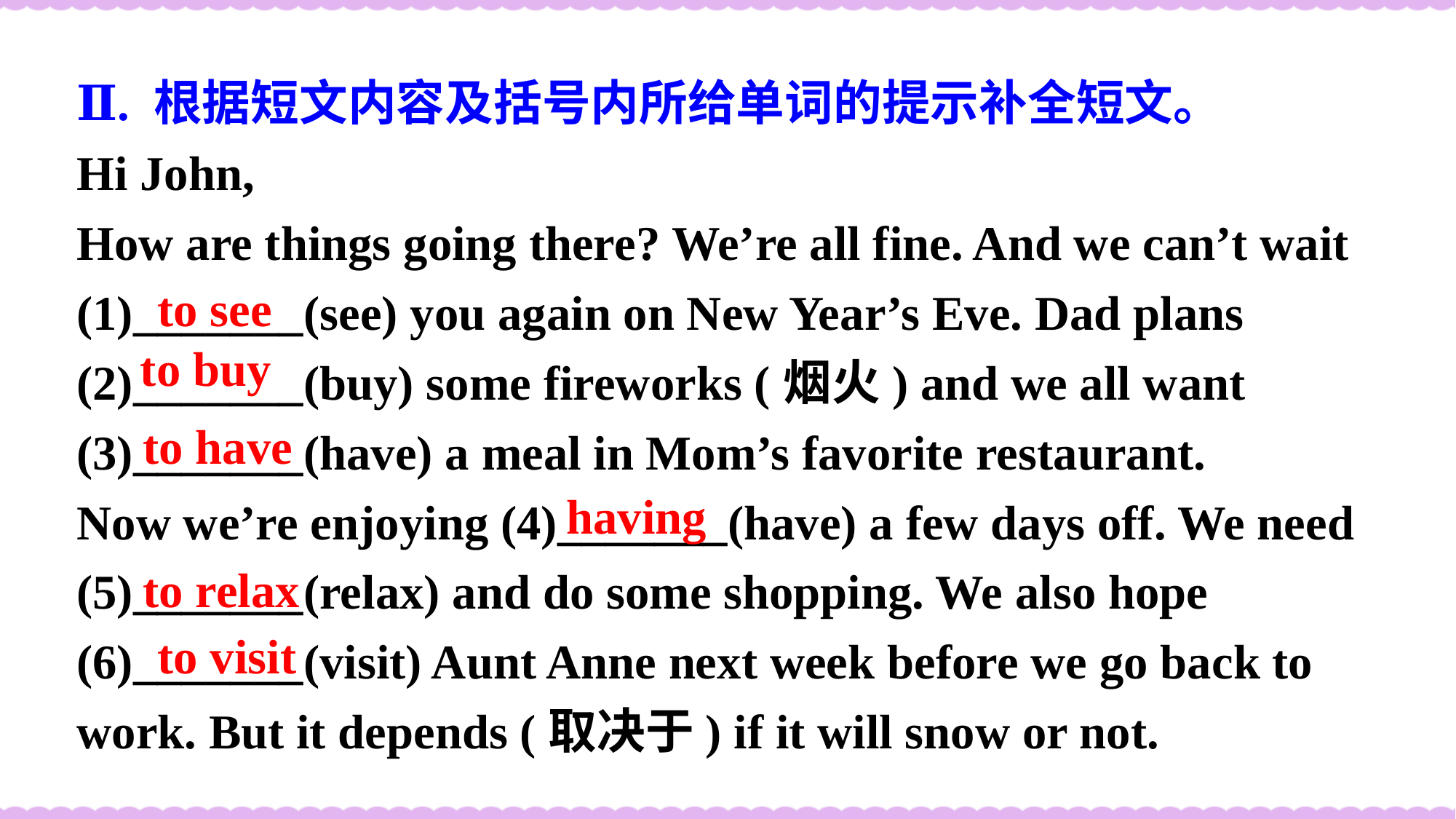

Ⅱ. 根据短文内容及括号内所给单词的提示补全短文。
Hi John,
How are things going there? We’re all fine. And we can’t wait (1)_______(see) you again on New Year’s Eve. Dad plans (2)_______(buy) some fireworks (烟火) and we all want (3)_______(have) a meal in Mom’s favorite restaurant.
Now we’re enjoying (4)_______(have) a few days off. We need (5)_______(relax) and do some shopping. We also hope (6)_______(visit) Aunt Anne next week before we go back to work. But it depends (取决于) if it will snow or not.
 to see
 to buy
to have
having
to relax
 to visit